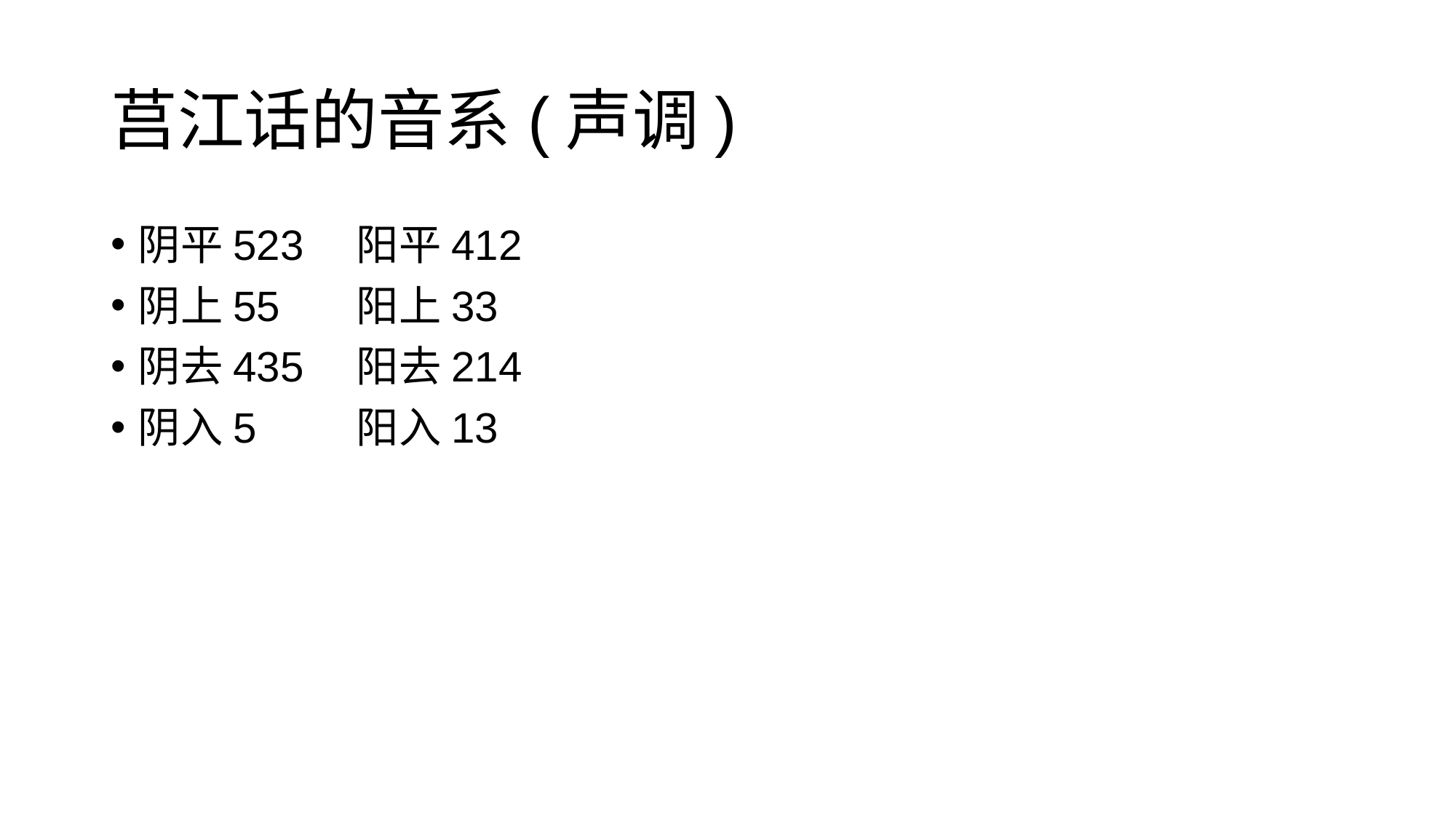

# 莒江话的音系(声调)
阴平523	阳平412
阴上55	阳上33
阴去435	阳去214
阴入5	阳入13